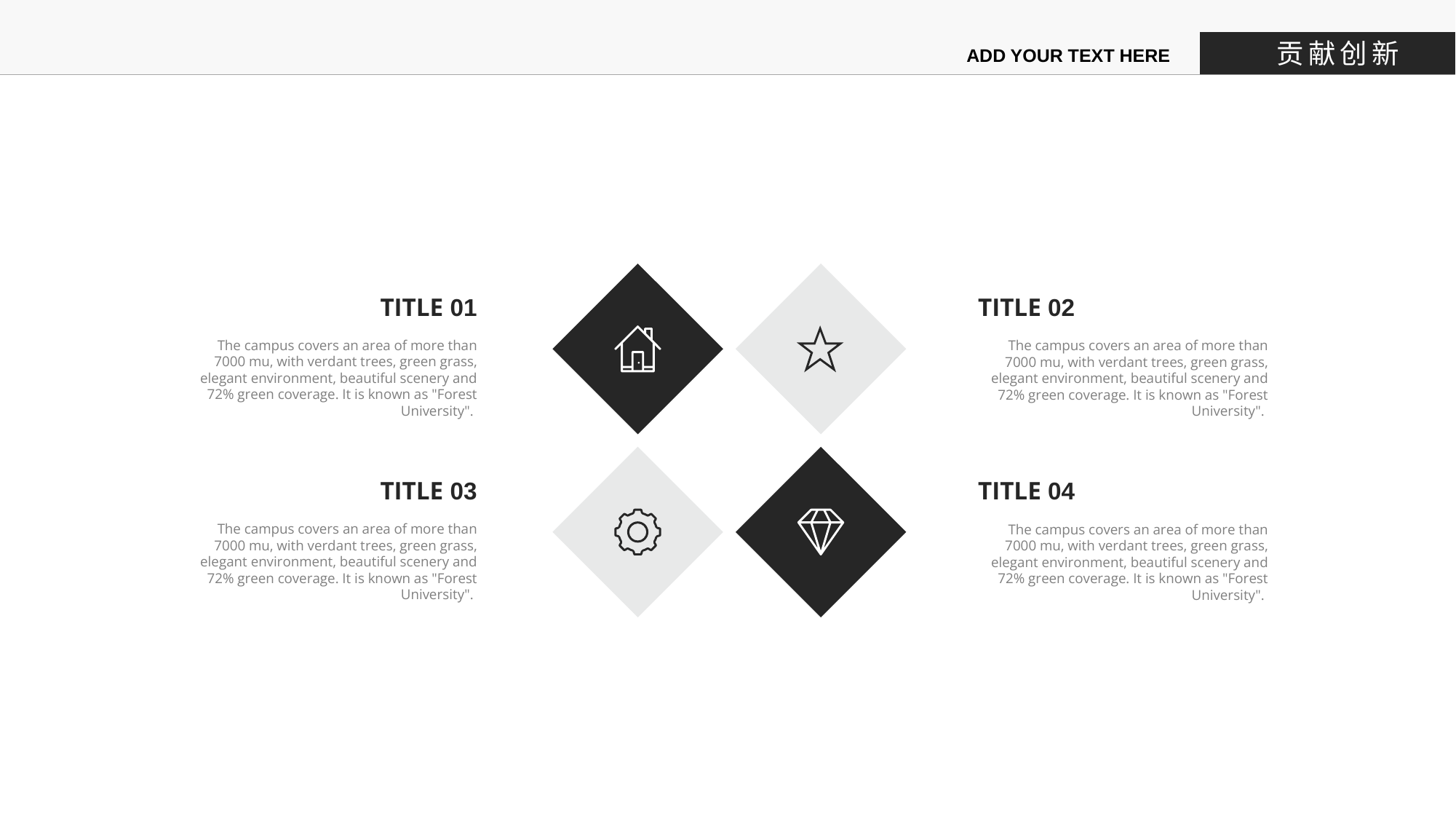

贡献创新
ADD YOUR TEXT HERE

TITLE 01
TITLE 02
The campus covers an area of more than 7000 mu, with verdant trees, green grass, elegant environment, beautiful scenery and 72% green coverage. It is known as "Forest University".

The campus covers an area of more than 7000 mu, with verdant trees, green grass, elegant environment, beautiful scenery and 72% green coverage. It is known as "Forest University".

TITLE 03
TITLE 04
The campus covers an area of more than 7000 mu, with verdant trees, green grass, elegant environment, beautiful scenery and 72% green coverage. It is known as "Forest University".
The campus covers an area of more than 7000 mu, with verdant trees, green grass, elegant environment, beautiful scenery and 72% green coverage. It is known as "Forest University".